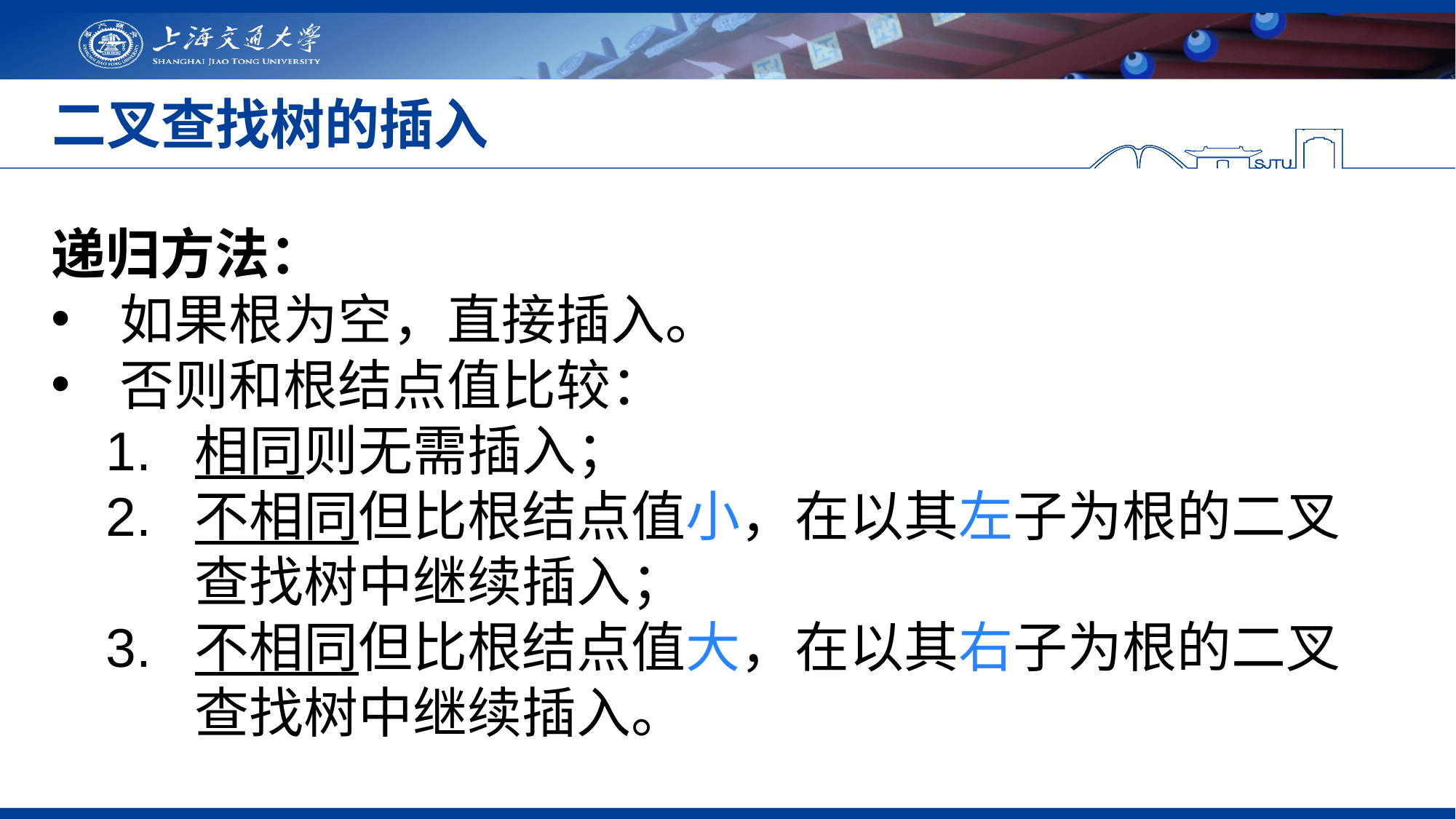

# 二叉查找树的插入
递归方法：
如果根为空，直接插入。
否则和根结点值比较：
相同则无需插入；
不相同但比根结点值小，在以其左子为根的二叉查找树中继续插入；
不相同但比根结点值大，在以其右子为根的二叉查找树中继续插入。